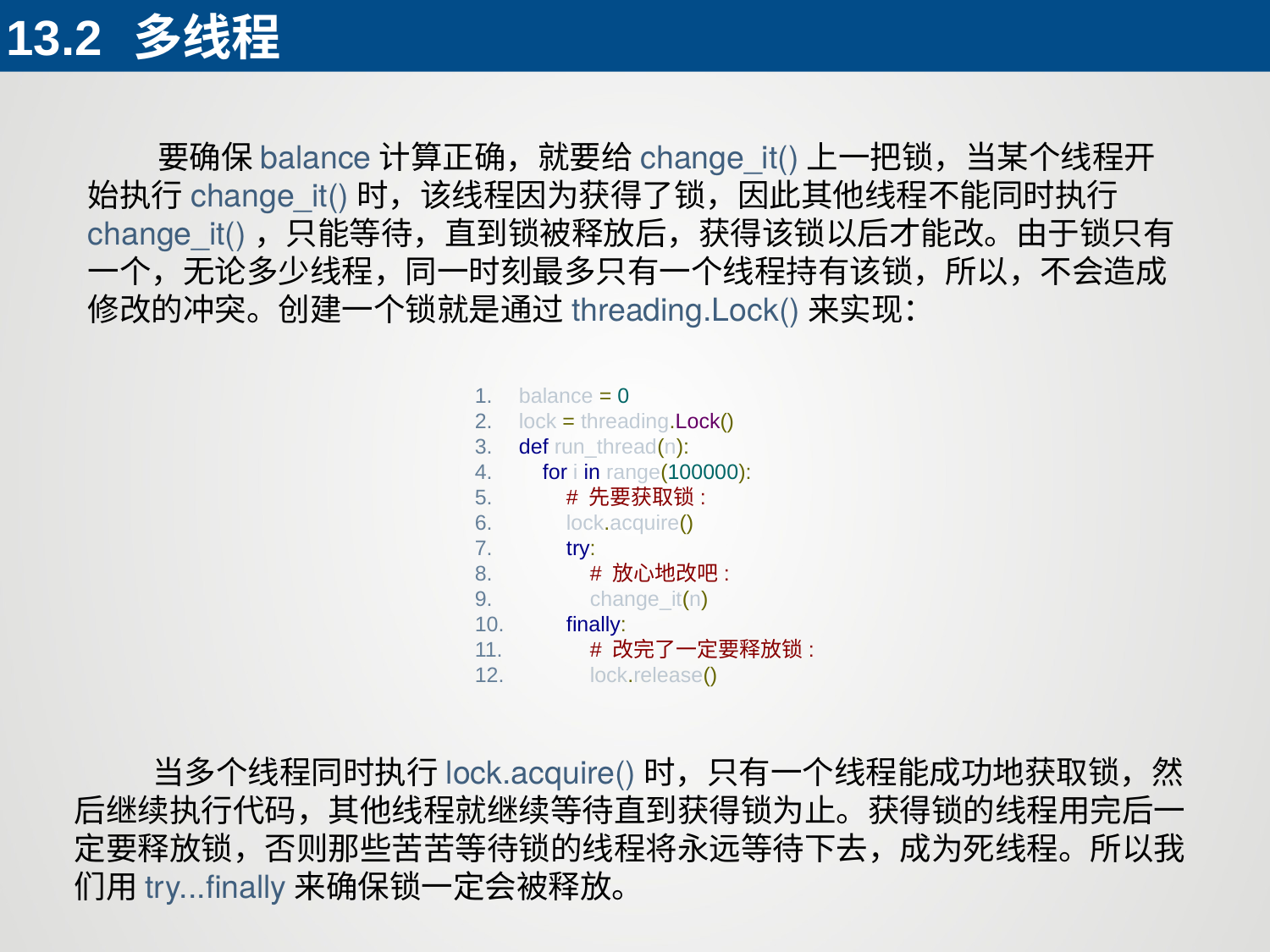

13.2	多线程
       要确保balance计算正确，就要给change_it()上一把锁，当某个线程开始执行change_it()时，该线程因为获得了锁，因此其他线程不能同时执行change_it()，只能等待，直到锁被释放后，获得该锁以后才能改。由于锁只有一个，无论多少线程，同一时刻最多只有一个线程持有该锁，所以，不会造成修改的冲突。创建一个锁就是通过threading.Lock()来实现：
balance = 0
lock = threading.Lock()
def run_thread(n):
    for i in range(100000):
        # 先要获取锁:
        lock.acquire()
        try:
            # 放心地改吧:
            change_it(n)
        finally:
            # 改完了一定要释放锁:
            lock.release()
        当多个线程同时执行lock.acquire()时，只有一个线程能成功地获取锁，然后继续执行代码，其他线程就继续等待直到获得锁为止。获得锁的线程用完后一定要释放锁，否则那些苦苦等待锁的线程将永远等待下去，成为死线程。所以我们用try...finally来确保锁一定会被释放。